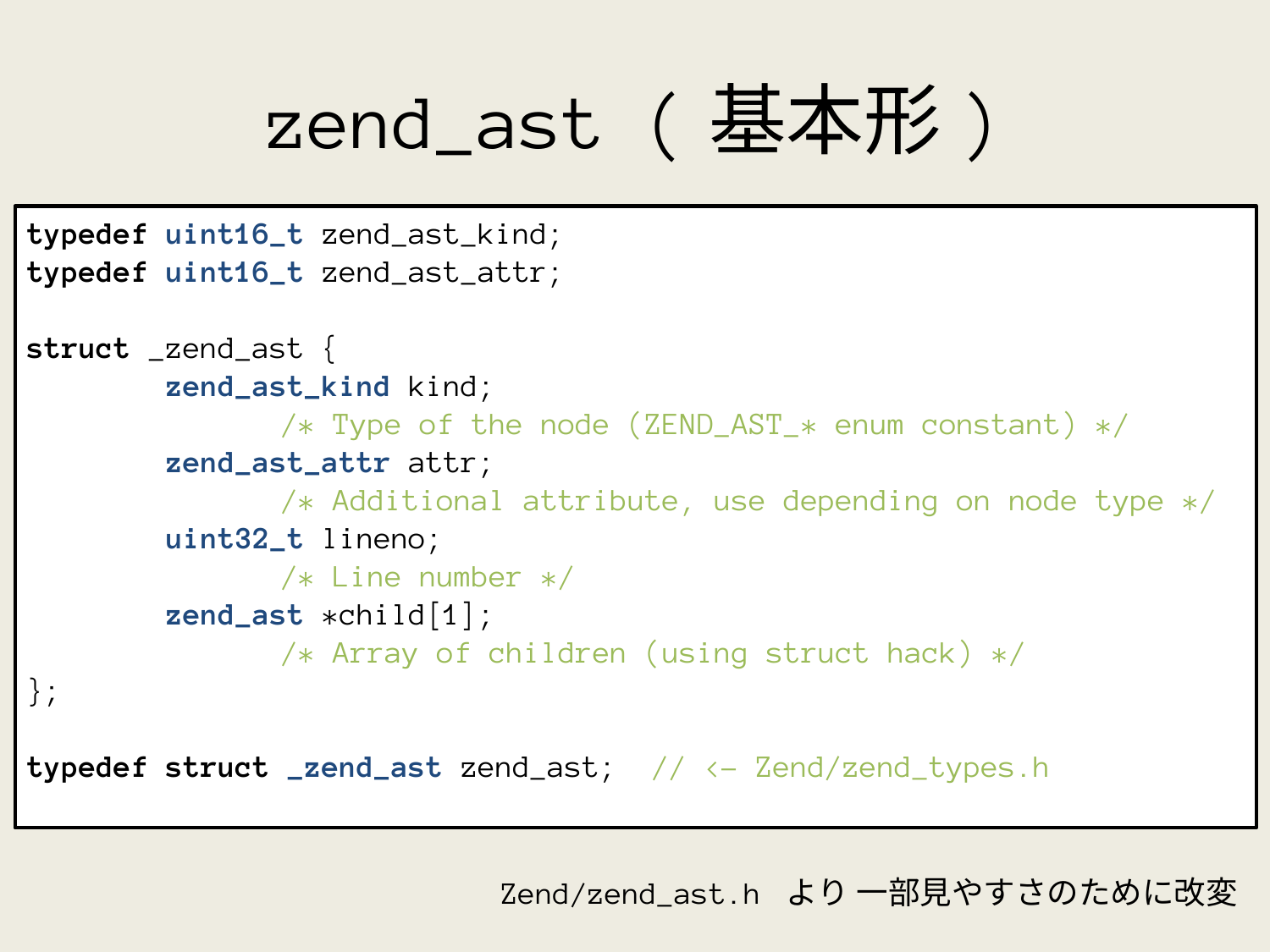

# zend_ast (基本形)
typedef uint16_t zend_ast_kind;
typedef uint16_t zend_ast_attr;

struct _zend_ast {
        zend_ast_kind kind;
		/* Type of the node (ZEND_AST_* enum constant) */
        zend_ast_attr attr;
		/* Additional attribute, use depending on node type */
        uint32_t lineno;
		/* Line number */
        zend_ast *child[1];
		/* Array of children (using struct hack) */
};

typedef struct _zend_ast zend_ast;  // <- Zend/zend_types.h

Zend/zend_ast.h / Zend/zend_ast.c

Zend/zend_ast.h より 一部見やすさのために改変